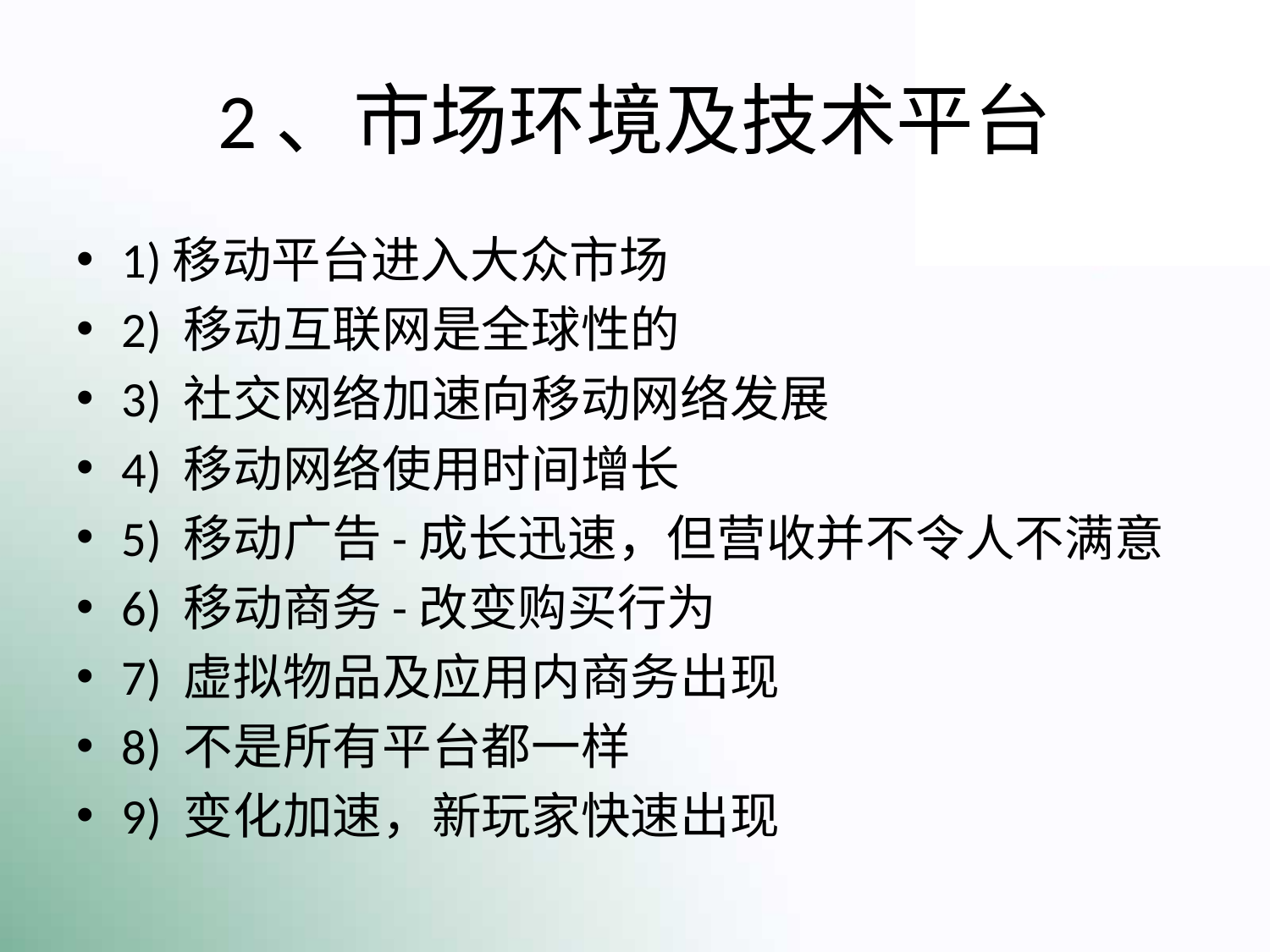

# 2、市场环境及技术平台
1)移动平台进入大众市场
2) 移动互联网是全球性的
3) 社交网络加速向移动网络发展
4) 移动网络使用时间增长
5) 移动广告-成长迅速，但营收并不令人不满意
6) 移动商务-改变购买行为
7) 虚拟物品及应用内商务出现
8) 不是所有平台都一样
9) 变化加速，新玩家快速出现